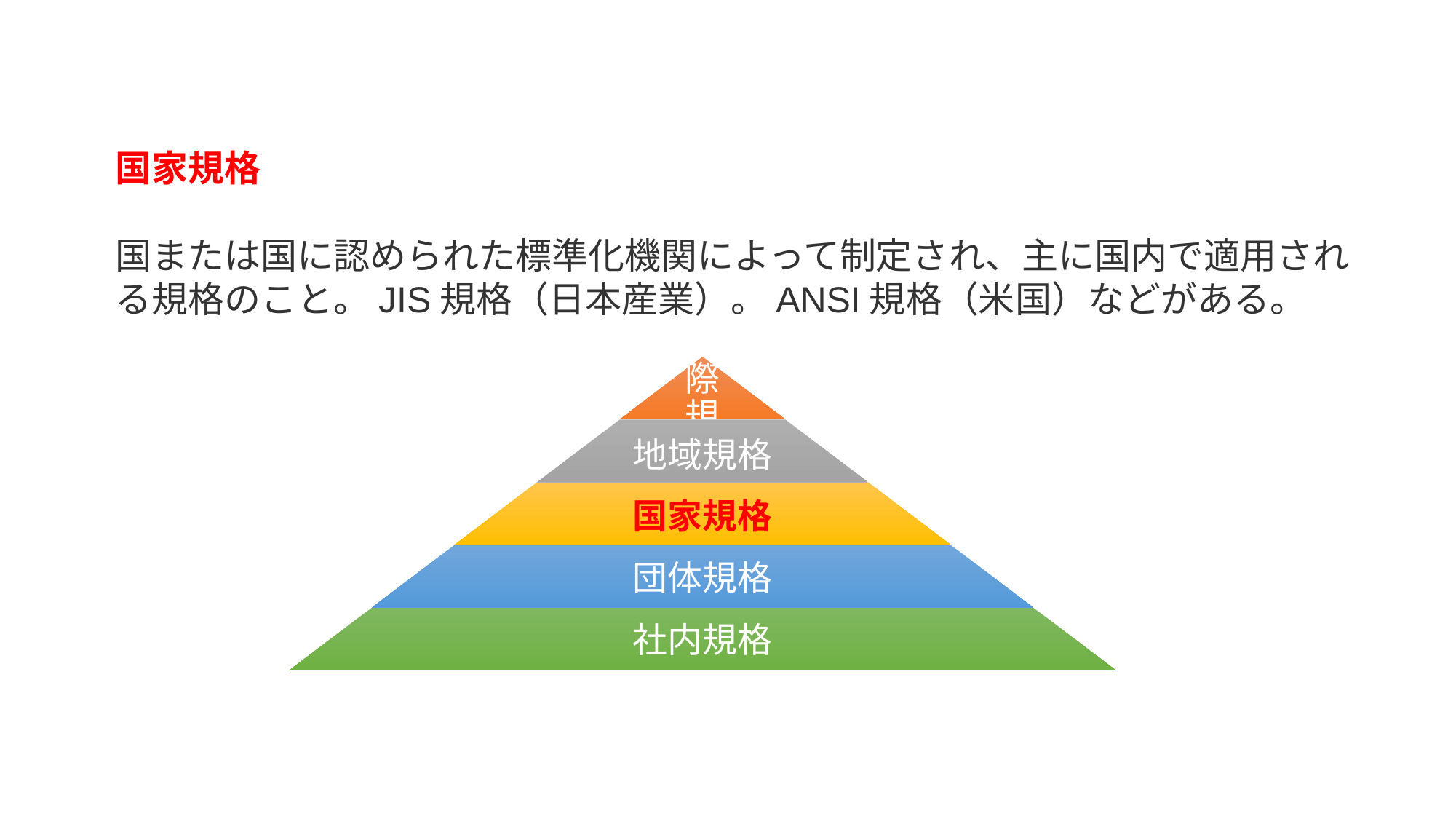

国家規格

国または国に認められた標準化機関によって制定され、主に国内で適用される規格のこと。JIS規格（日本産業）。ANSI規格（米国）などがある。
国際規格
地域規格
国家規格
団体規格
社内規格